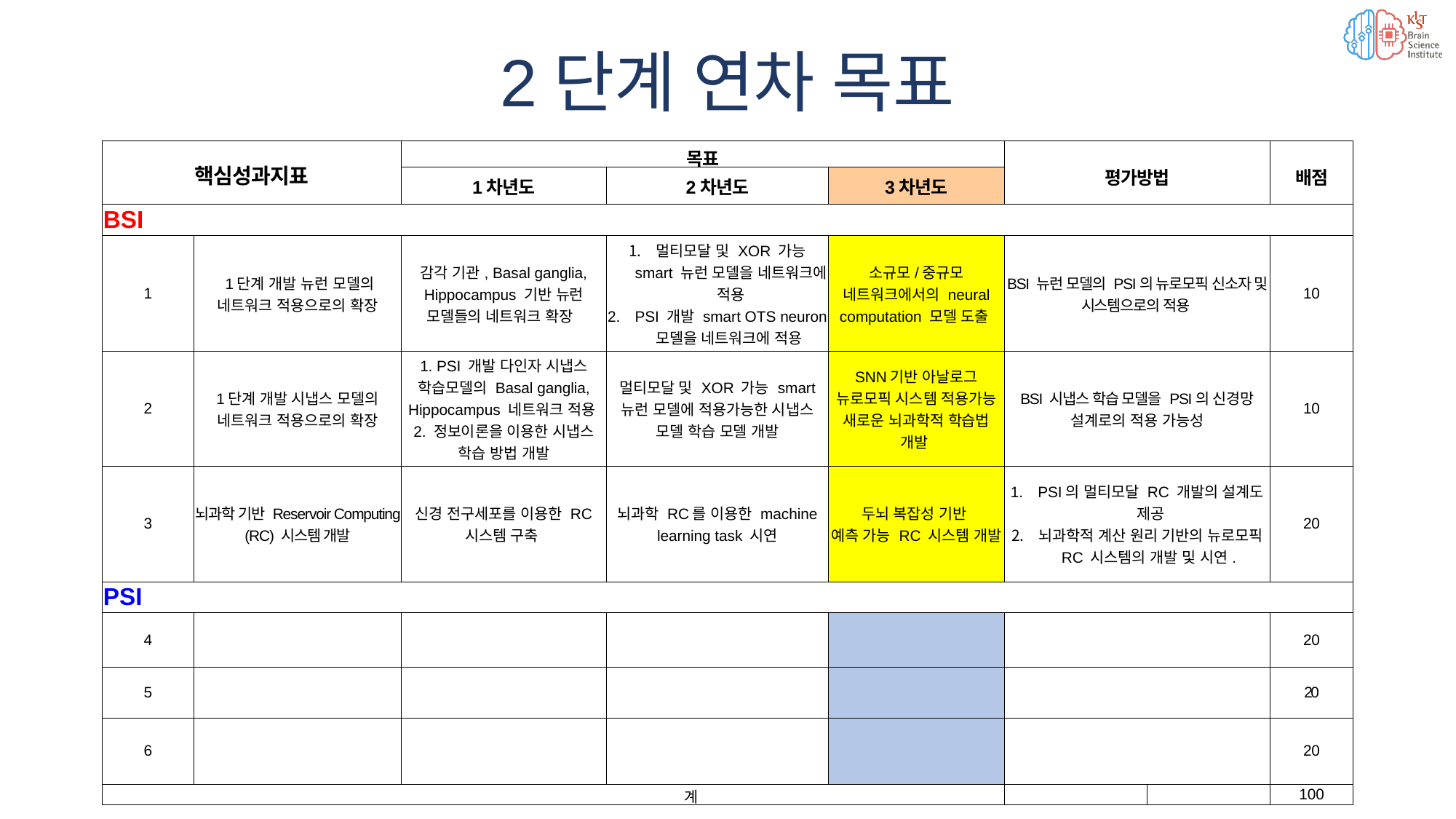

2단계 연차 목표
| 핵심성과지표 |  | 목표 |  |  | 평가방법 |  | 배점 |
| --- | --- | --- | --- | --- | --- | --- | --- |
|  |  | 1차년도 | 2차년도 | 3차년도 |  |  |  |
| BSI |  |  |  |  |  |  |  |
| 1 | 1단계 개발 뉴런 모델의 네트워크 적용으로의 확장 | 감각 기관, Basal ganglia, Hippocampus 기반 뉴런 모델들의 네트워크 확장 | 멀티모달 및 XOR 가능 smart 뉴런 모델을 네트워크에 적용 PSI 개발 smart OTS neuron 모델을 네트워크에 적용 | 소규모/중규모 네트워크에서의 neural computation 모델 도출 | BSI 뉴런 모델의 PSI의 뉴로모픽 신소자 및 시스템으로의 적용 |  | 10 |
| 2 | 1단계 개발 시냅스 모델의 네트워크 적용으로의 확장 | 1. PSI 개발 다인자 시냅스 학습모델의 Basal ganglia, Hippocampus 네트워크 적용 2. 정보이론을 이용한 시냅스 학습 방법 개발 | 멀티모달 및 XOR 가능 smart 뉴런 모델에 적용가능한 시냅스 모델 학습 모델 개발 | SNN기반 아날로그 뉴로모픽 시스템 적용가능 새로운 뇌과학적 학습법 개발 | BSI 시냅스 학습 모델을 PSI의 신경망 설계로의 적용 가능성 |  | 10 |
| 3 | 뇌과학 기반 Reservoir Computing (RC) 시스템 개발 | 신경 전구세포를 이용한 RC 시스템 구축 | 뇌과학 RC를 이용한 machine learning task 시연 | 두뇌 복잡성 기반 예측 가능 RC 시스템 개발 | PSI의 멀티모달 RC 개발의 설계도 제공 뇌과학적 계산 원리 기반의 뉴로모픽 RC 시스템의 개발 및 시연. |  | 20 |
| PSI |  |  |  |  |  |  |  |
| 4 |  |  |  |  |  |  | 20 |
| 5 |  |  |  |  |  |  | 20 |
| 6 |  |  |  |  |  |  | 20 |
| 계 |  |  |  |  |  |  | 100 |